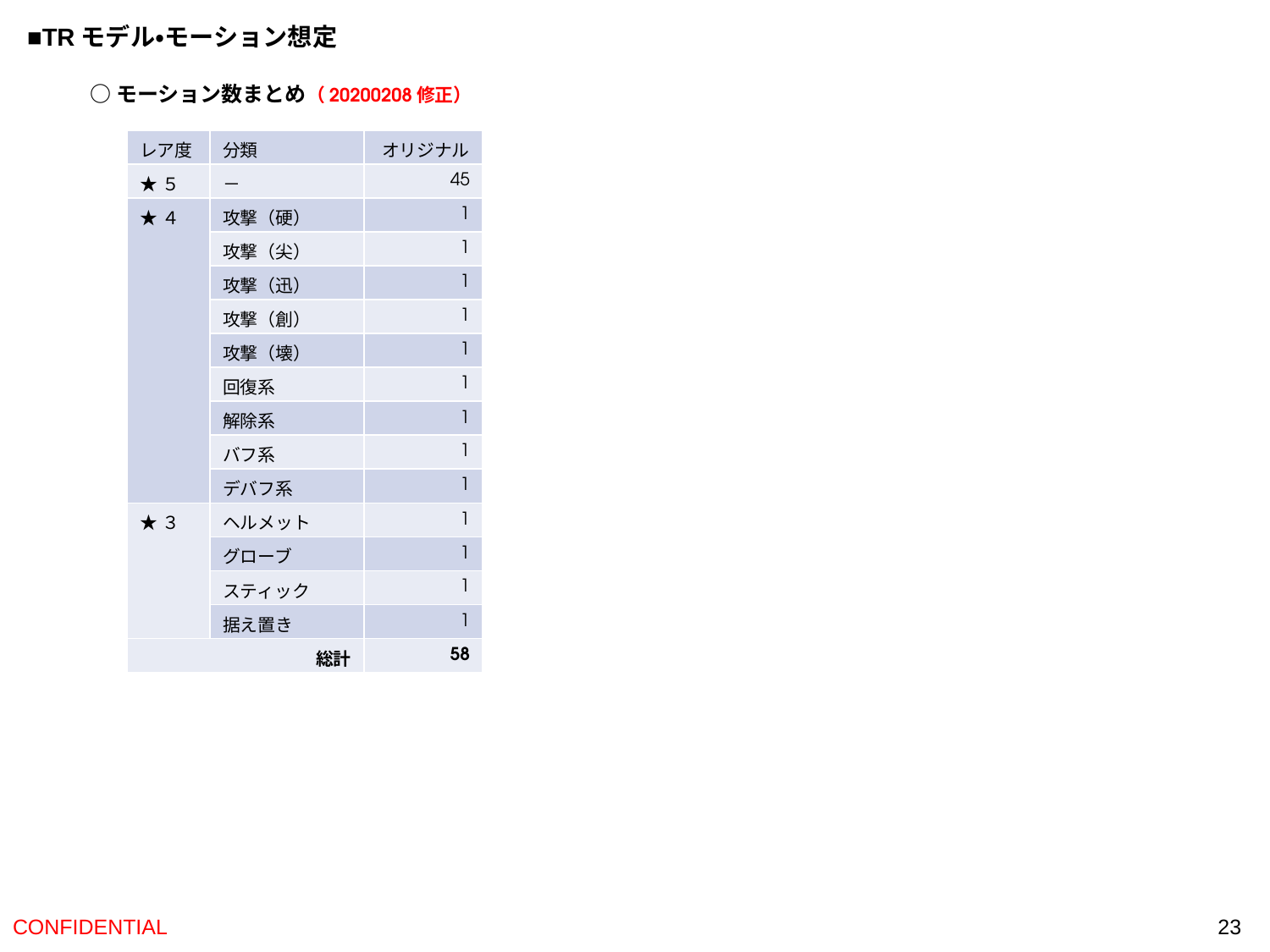

■TRモデル・モーション想定
○モーション数まとめ（20200208修正）
| レア度 | 分類 | オリジナル |
| --- | --- | --- |
| ★５ | － | 45 |
| ★４ | 攻撃（硬） | 1 |
|  | 攻撃（尖） | 1 |
|  | 攻撃（迅） | 1 |
|  | 攻撃（創） | 1 |
|  | 攻撃（壊） | 1 |
|  | 回復系 | 1 |
|  | 解除系 | 1 |
|  | バフ系 | 1 |
|  | デバフ系 | 1 |
| ★３ | ヘルメット | 1 |
|  | グローブ | 1 |
|  | スティック | 1 |
|  | 据え置き | 1 |
| 総計 |  | 58 |
23
CONFIDENTIAL